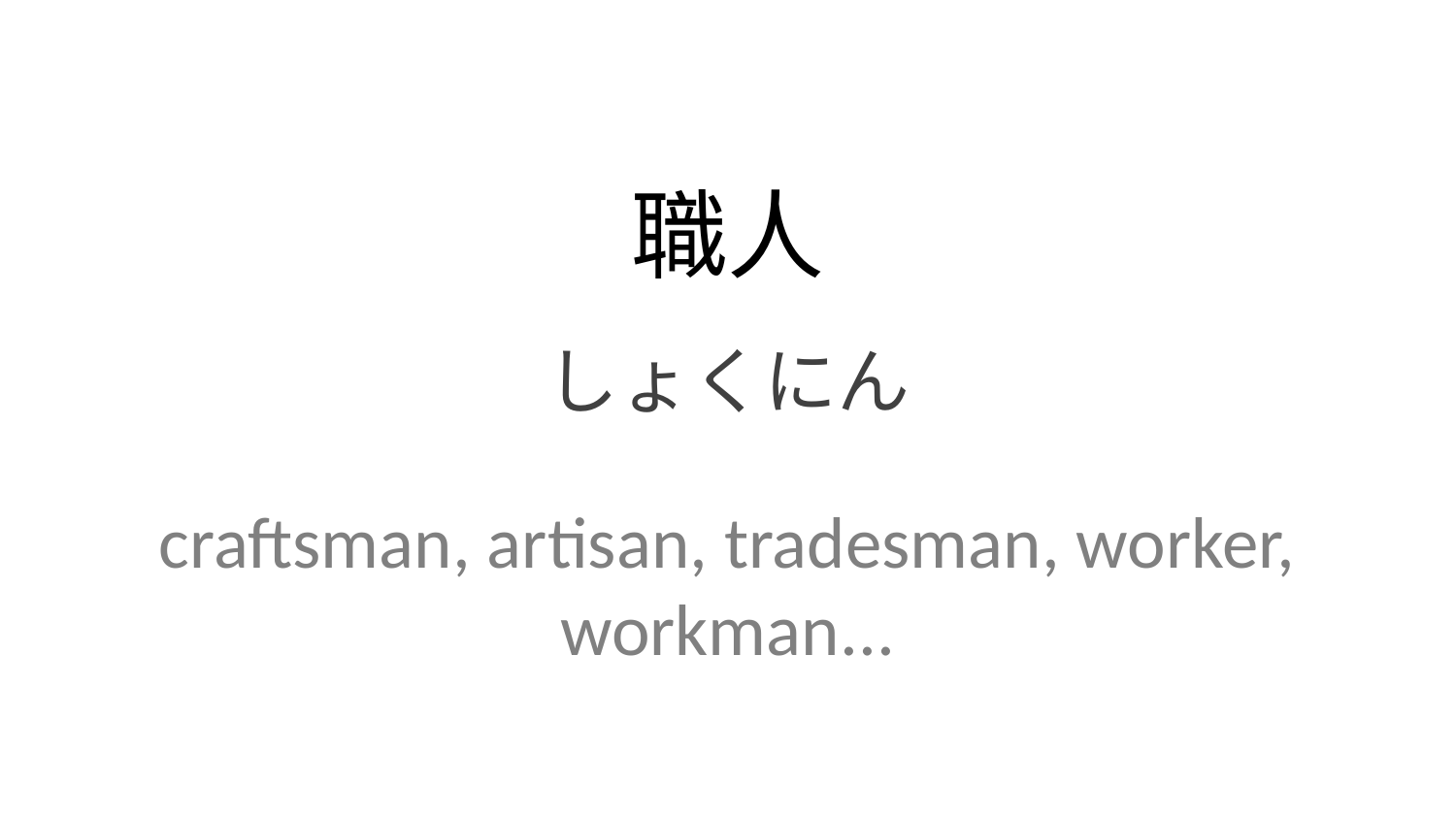

職人

しょくにん
craftsman, artisan, tradesman, worker, workman...